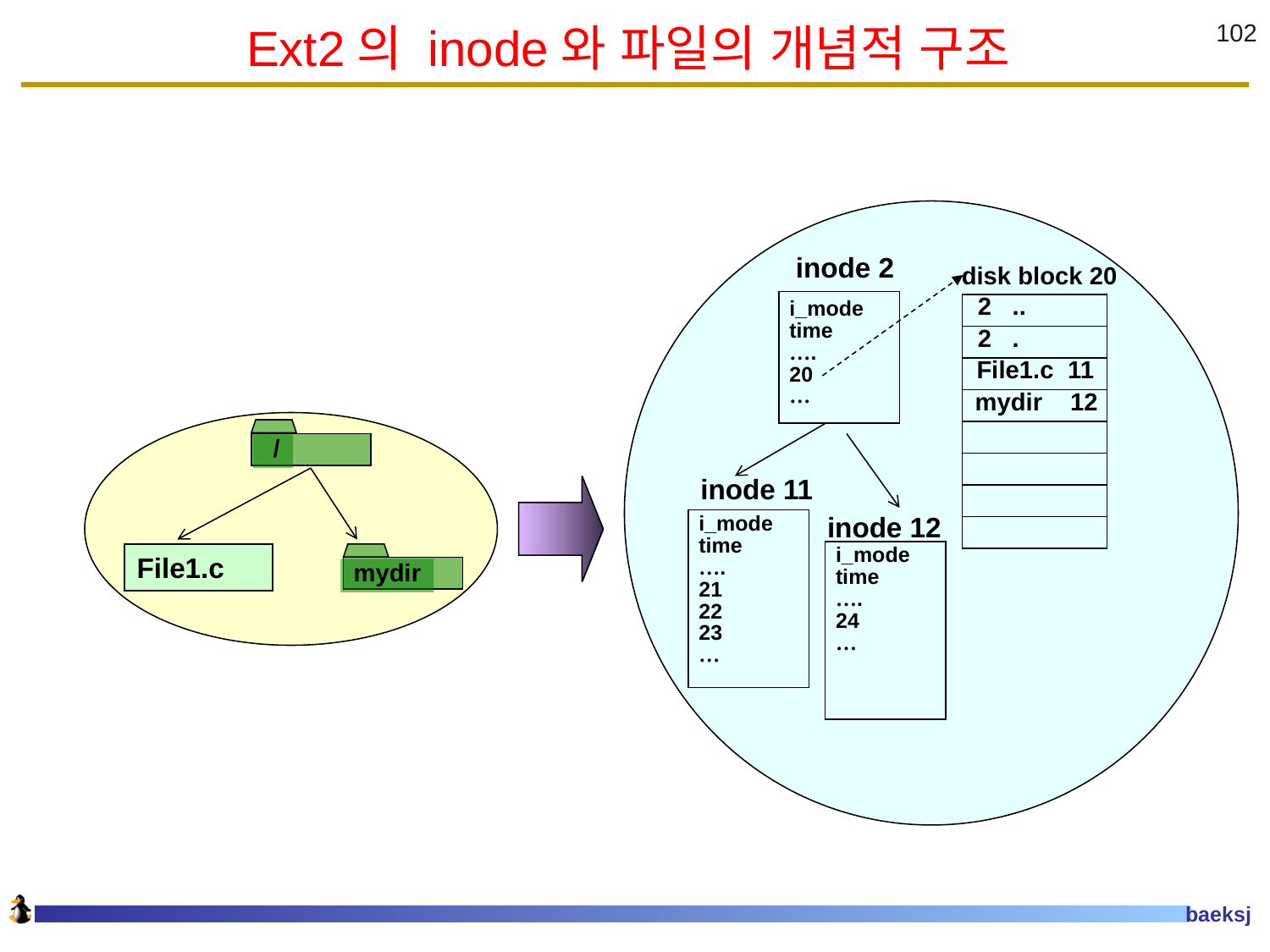

# Ext2의 inode와 파일의 개념적 구조
102

inode 2
 disk block 20

2   ..

i_mode
time
….
20
…
2   .

File1.c  11

mydir    12

 /

inode 11

inode 12

i_mode
time
….
21
22
23
…

i_mode
time
….
24
…

File1.c

mydir